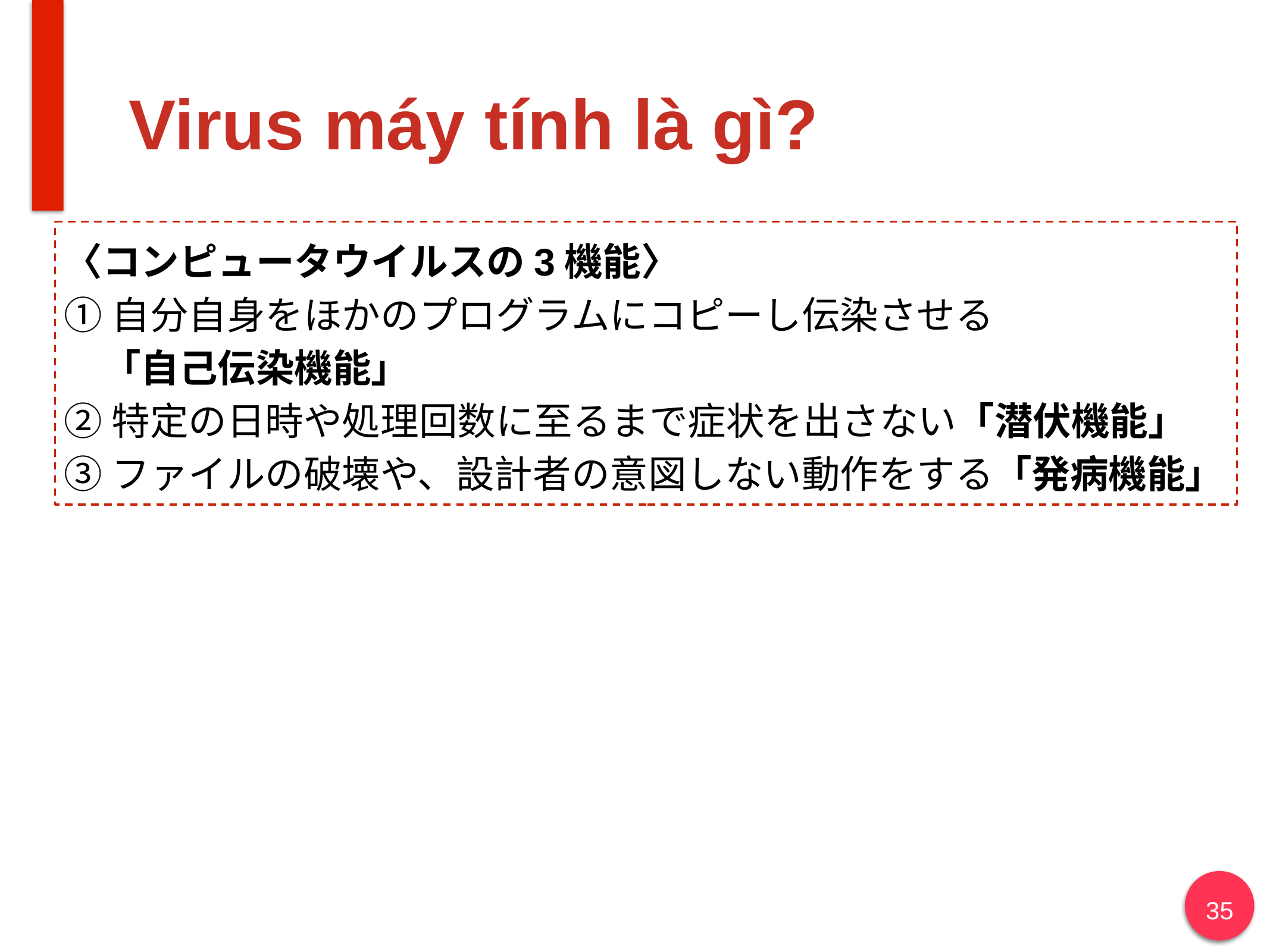

# Virus máy tính là gì?
〈コンピュータウイルスの3機能〉
①自分自身をほかのプログラムにコピーし伝染させる
　「自己伝染機能」
②特定の日時や処理回数に至るまで症状を出さない「潜伏機能」
③ファイルの破壊や、設計者の意図しない動作をする「発病機能」

35